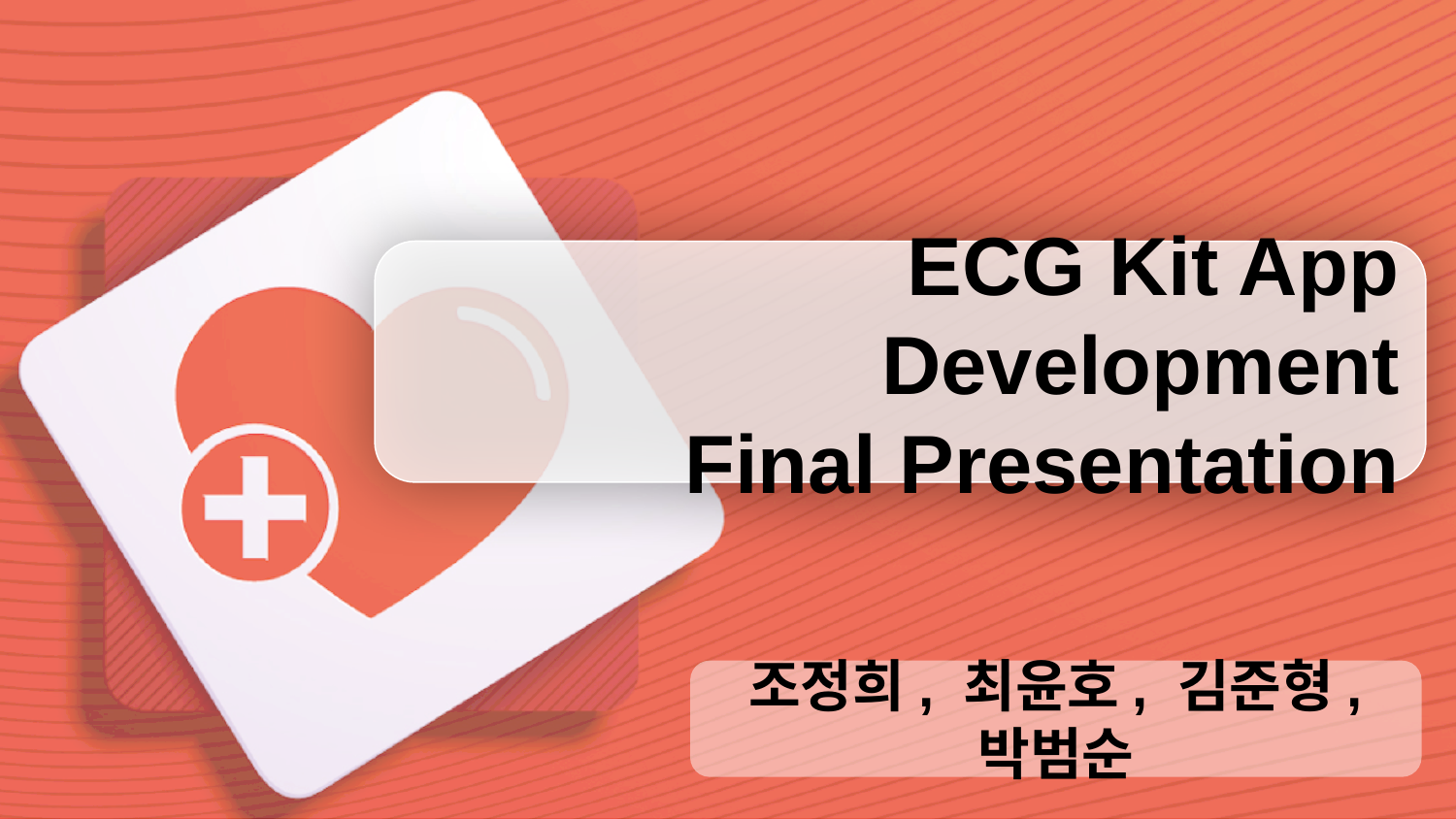

ECG Kit App Development
Final Presentation
조정희, 최윤호, 김준형, 박범순